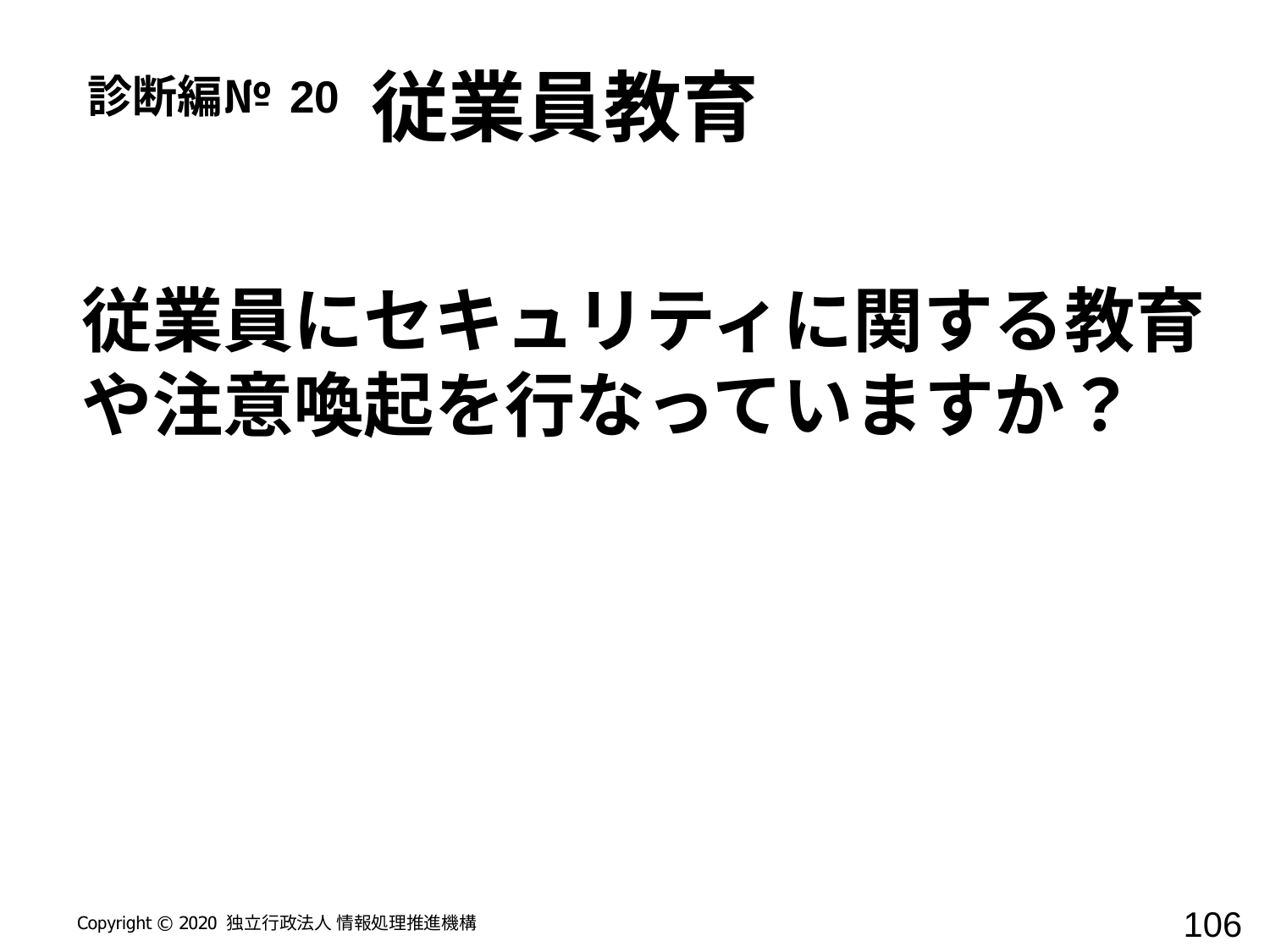

# 診断編№20 従業員教育

従業員にセキュリティに関する教育や注意喚起を行なっていますか？